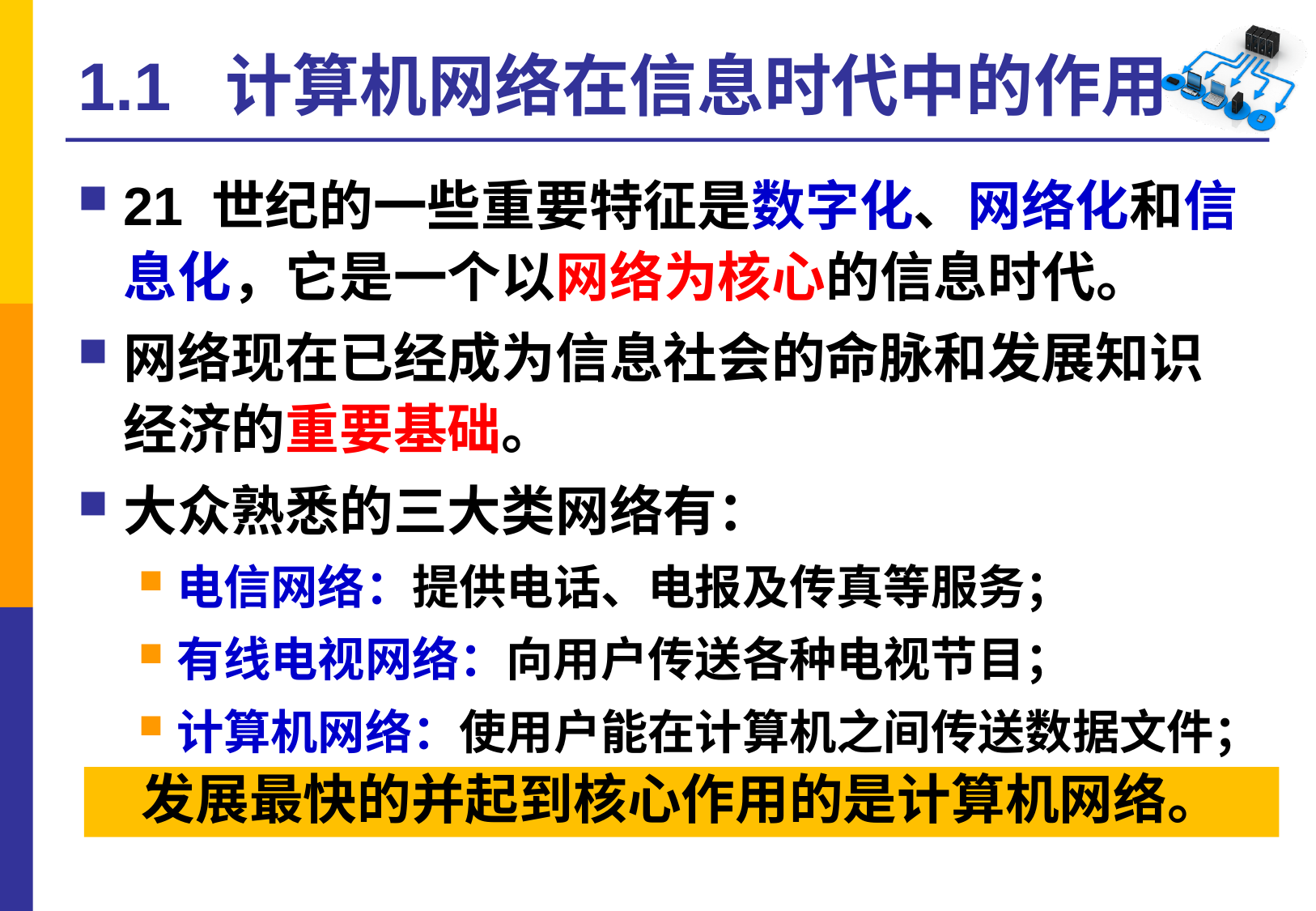

# 1.1  计算机网络在信息时代中的作用
21 世纪的一些重要特征是数字化、网络化和信息化，它是一个以网络为核心的信息时代。
网络现在已经成为信息社会的命脉和发展知识经济的重要基础。
大众熟悉的三大类网络有：
电信网络：提供电话、电报及传真等服务；
有线电视网络：向用户传送各种电视节目；
计算机网络：使用户能在计算机之间传送数据文件；

发展最快的并起到核心作用的是计算机网络。